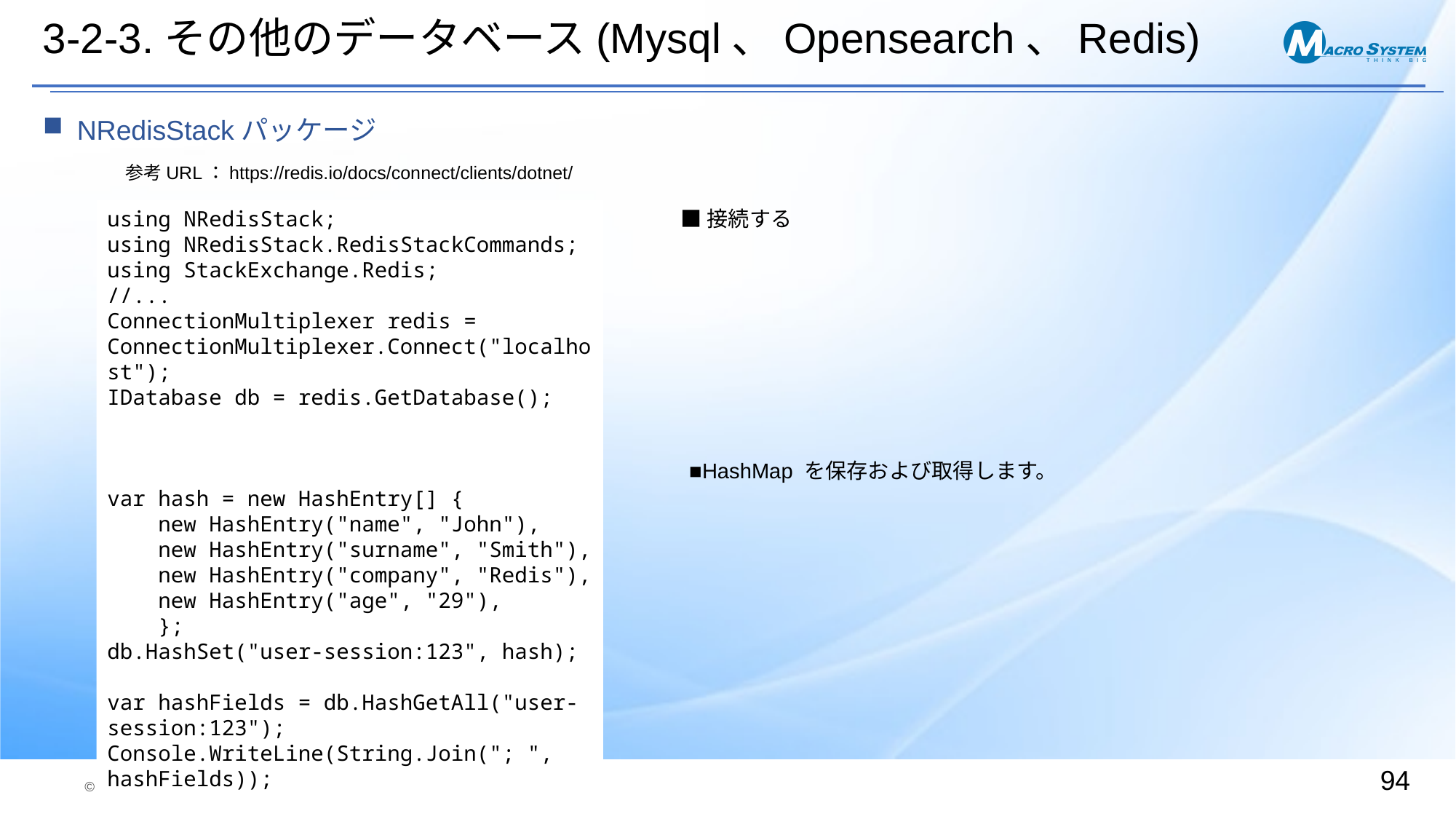

# 3-2-3.その他のデータベース(Mysql、Opensearch、Redis)
NRedisStackパッケージ
参考URL：https://redis.io/docs/connect/clients/dotnet/
using NRedisStack;
using NRedisStack.RedisStackCommands;
using StackExchange.Redis;
//...
ConnectionMultiplexer redis = ConnectionMultiplexer.Connect("localhost");
IDatabase db = redis.GetDatabase();

var hash = new HashEntry[] {
    new HashEntry("name", "John"),
    new HashEntry("surname", "Smith"),
    new HashEntry("company", "Redis"),
    new HashEntry("age", "29"),
    };
db.HashSet("user-session:123", hash);

var hashFields = db.HashGetAll("user-session:123");
Console.WriteLine(String.Join("; ", hashFields));
■接続する
■HashMap を保存および取得します。